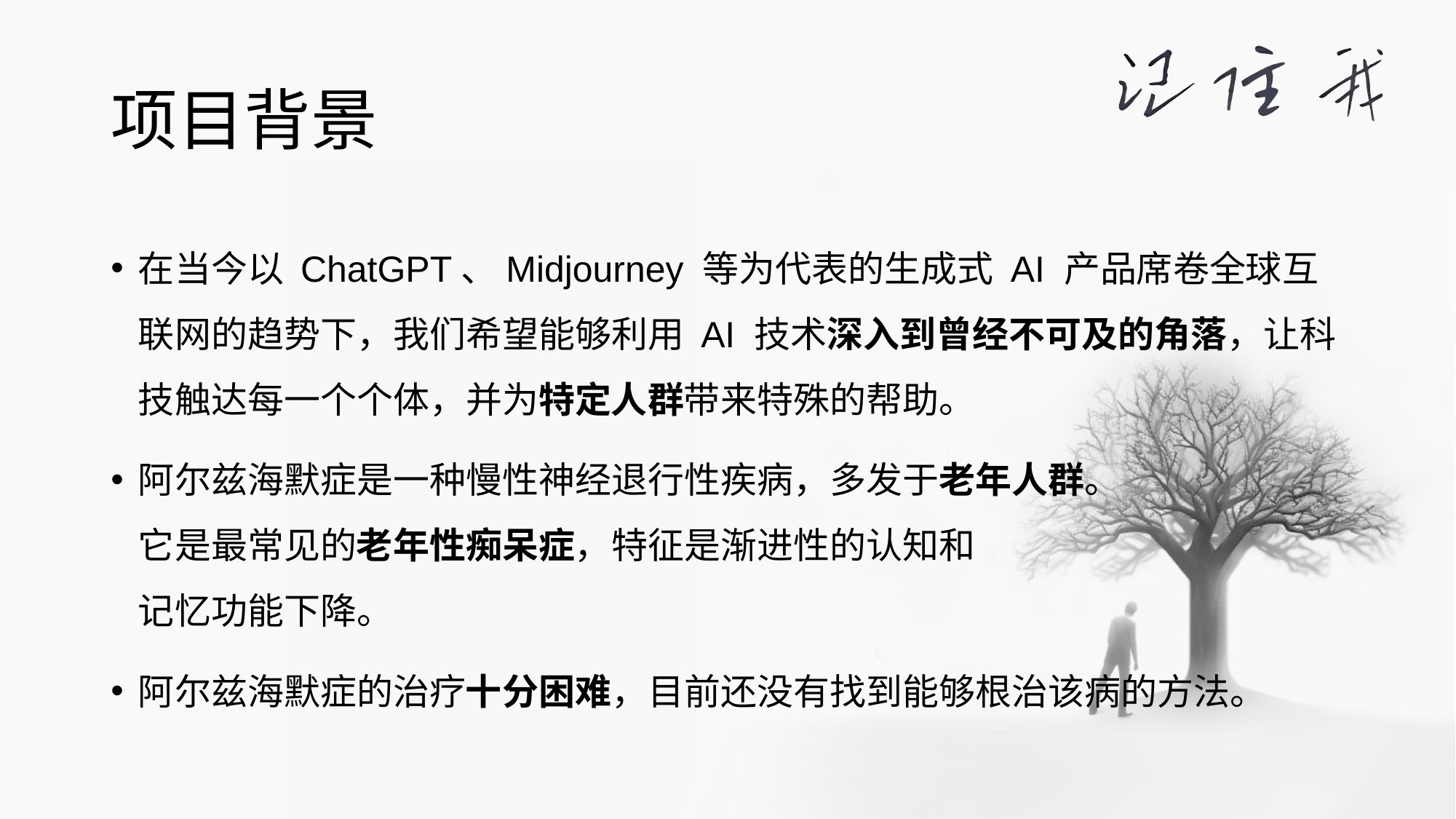

# 项目背景
在当今以 ChatGPT、Midjourney 等为代表的生成式 AI 产品席卷全球互联网的趋势下，我们希望能够利用 AI 技术深入到曾经不可及的角落，让科技触达每一个个体，并为特定人群带来特殊的帮助。
阿尔兹海默症是一种慢性神经退行性疾病，多发于老年人群。
它是最常见的老年性痴呆症，特征是渐进性的认知和
记忆功能下降。
阿尔兹海默症的治疗十分困难，目前还没有找到能够根治该病的方法。